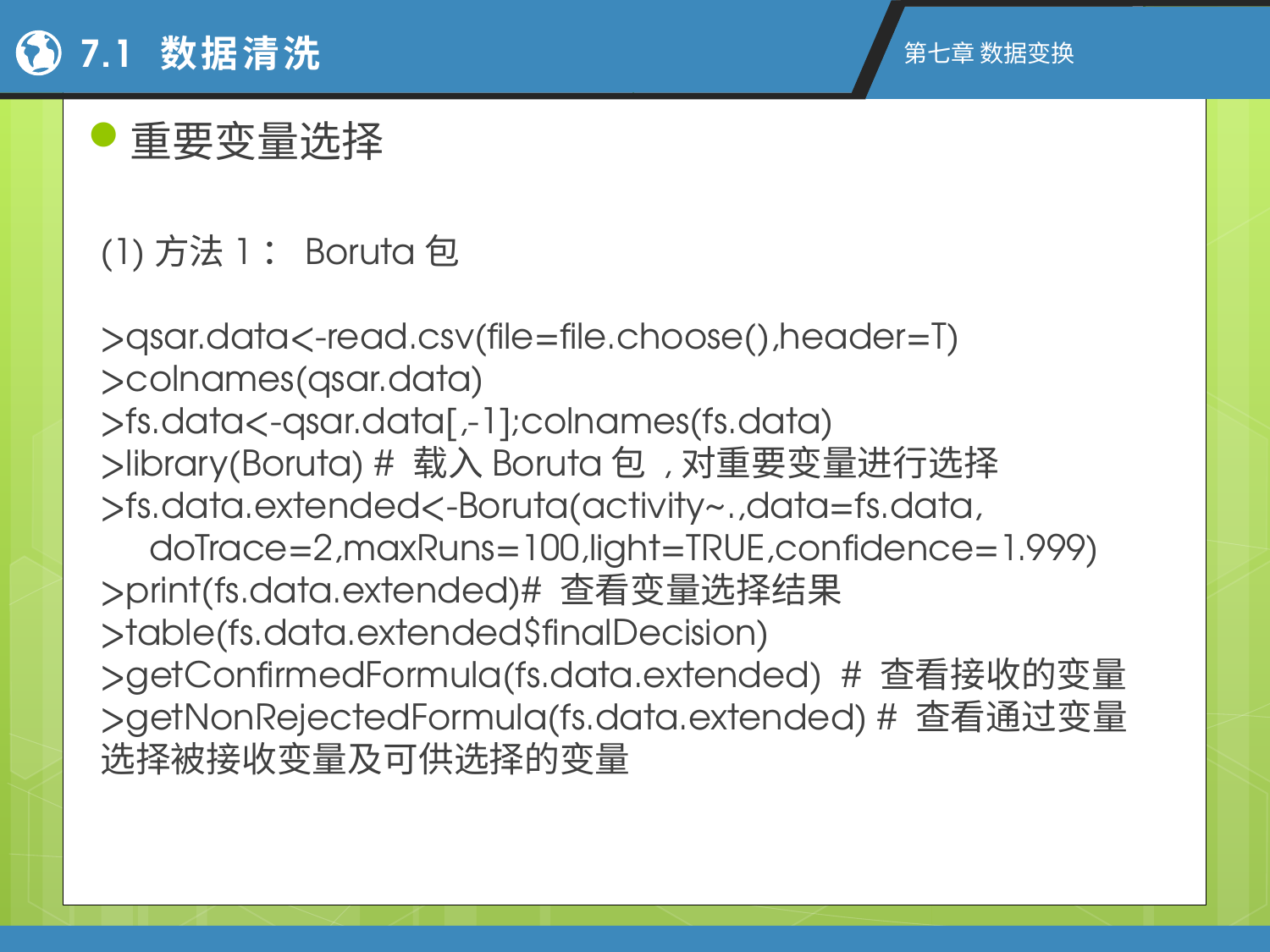

7.1 数据清洗

第七章 数据变换
重要变量选择
(1)方法1：Boruta包

>qsar.data<-read.csv(file=file.choose(),header=T)
>colnames(qsar.data)
>fs.data<-qsar.data[,-1];colnames(fs.data)
>library(Boruta) # 载入Boruta包 ,对重要变量进行选择
>fs.data.extended<-Boruta(activity~.,data=fs.data,
     doTrace=2,maxRuns=100,light=TRUE,confidence=1.999)
>print(fs.data.extended)# 查看变量选择结果
>table(fs.data.extended$finalDecision)
>getConfirmedFormula(fs.data.extended)  # 查看接收的变量
>getNonRejectedFormula(fs.data.extended) # 查看通过变量选择被接收变量及可供选择的变量